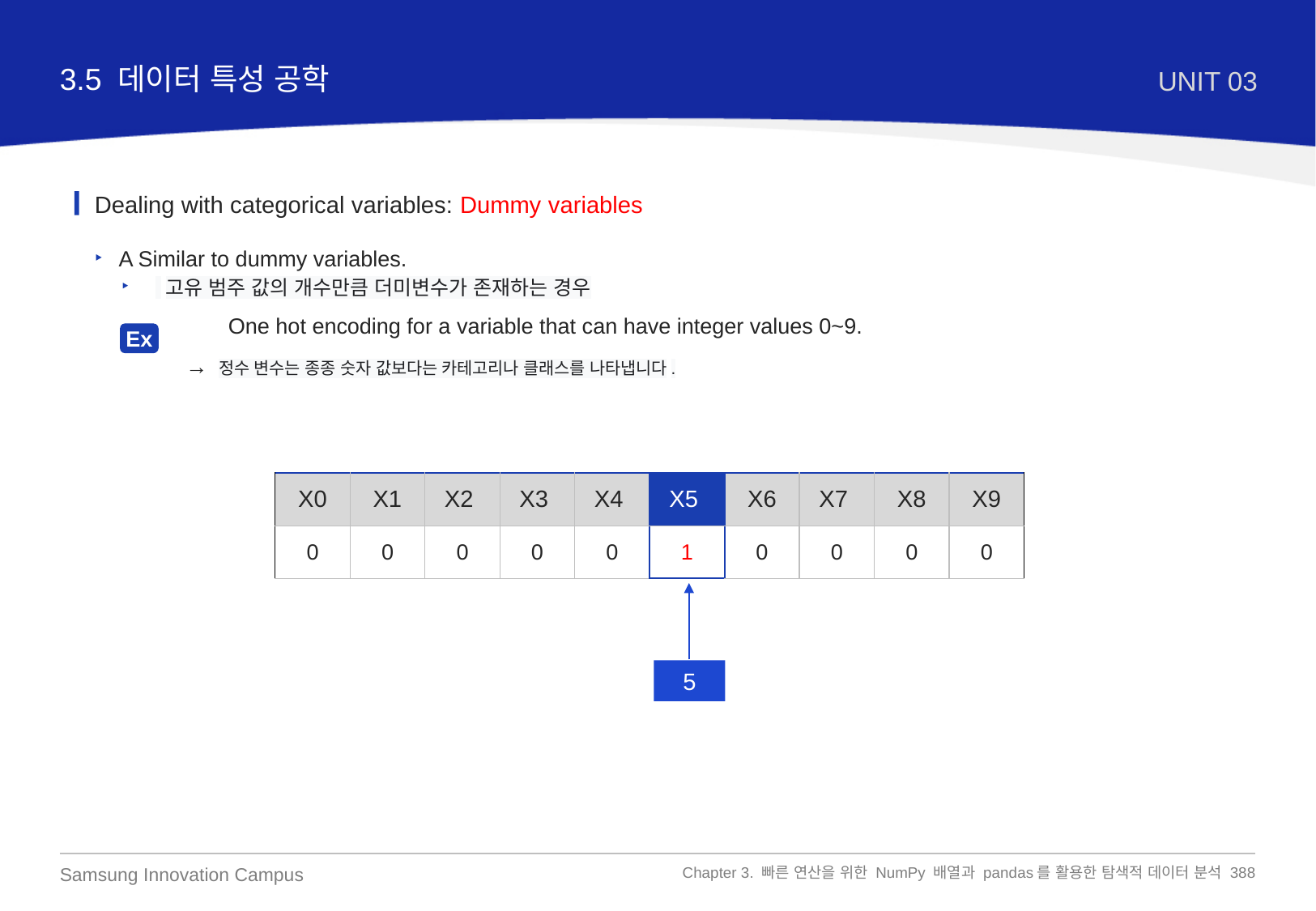

3.5 데이터 특성 공학
UNIT 03
Dealing with categorical variables: Dummy variables

A Similar to dummy variables.
 고유 범주 값의 개수만큼 더미변수가 존재하는 경우
	  One hot encoding for a variable that can have integer values 0~9.
               → 정수 변수는 종종 숫자 값보다는 카테고리나 클래스를 나타냅니다.

Ex
| X0 | X1 | X2 | X3 | X4 | X5 | X6 | X7 | X8 | X9 |
| --- | --- | --- | --- | --- | --- | --- | --- | --- | --- |
| 0 | 0 | 0 | 0 | 0 | 1 | 0 | 0 | 0 | 0 |
5